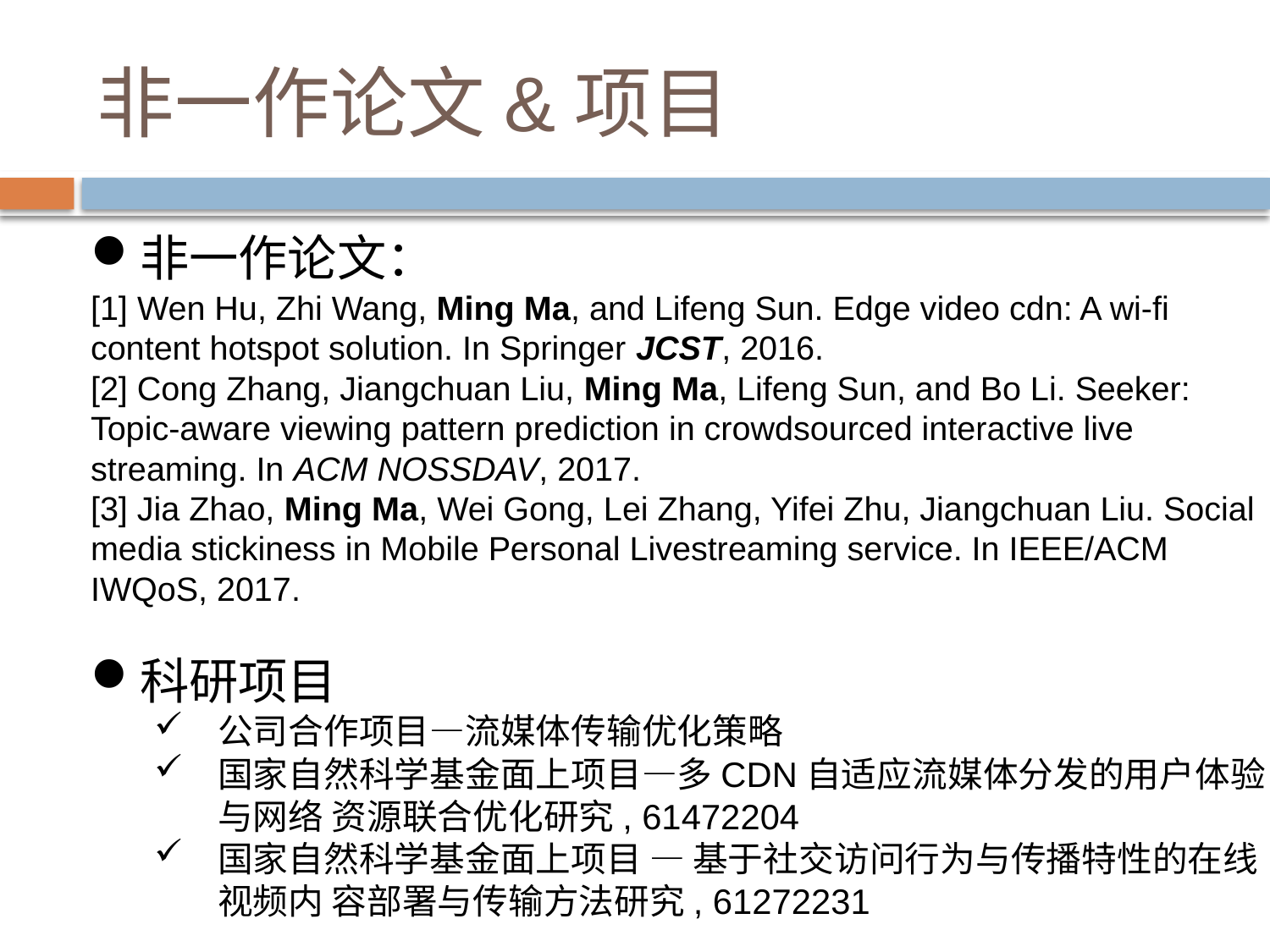

# 非一作论文&项目
非一作论文：
[1] Wen Hu, Zhi Wang, Ming Ma, and Lifeng Sun. Edge video cdn: A wi-fi content hotspot solution. In Springer JCST, 2016.
[2] Cong Zhang, Jiangchuan Liu, Ming Ma, Lifeng Sun, and Bo Li. Seeker: Topic-aware viewing pattern prediction in crowdsourced interactive live streaming. In ACM NOSSDAV, 2017.
[3] Jia Zhao, Ming Ma, Wei Gong, Lei Zhang, Yifei Zhu, Jiangchuan Liu. Social media stickiness in Mobile Personal Livestreaming service. In IEEE/ACM IWQoS, 2017.

科研项目
公司合作项目—流媒体传输优化策略
国家自然科学基金面上项目—多CDN自适应流媒体分发的用户体验与网络 资源联合优化研究, 61472204
国家自然科学基金面上项目 — 基于社交访问行为与传播特性的在线视频内 容部署与传输方法研究, 61272231